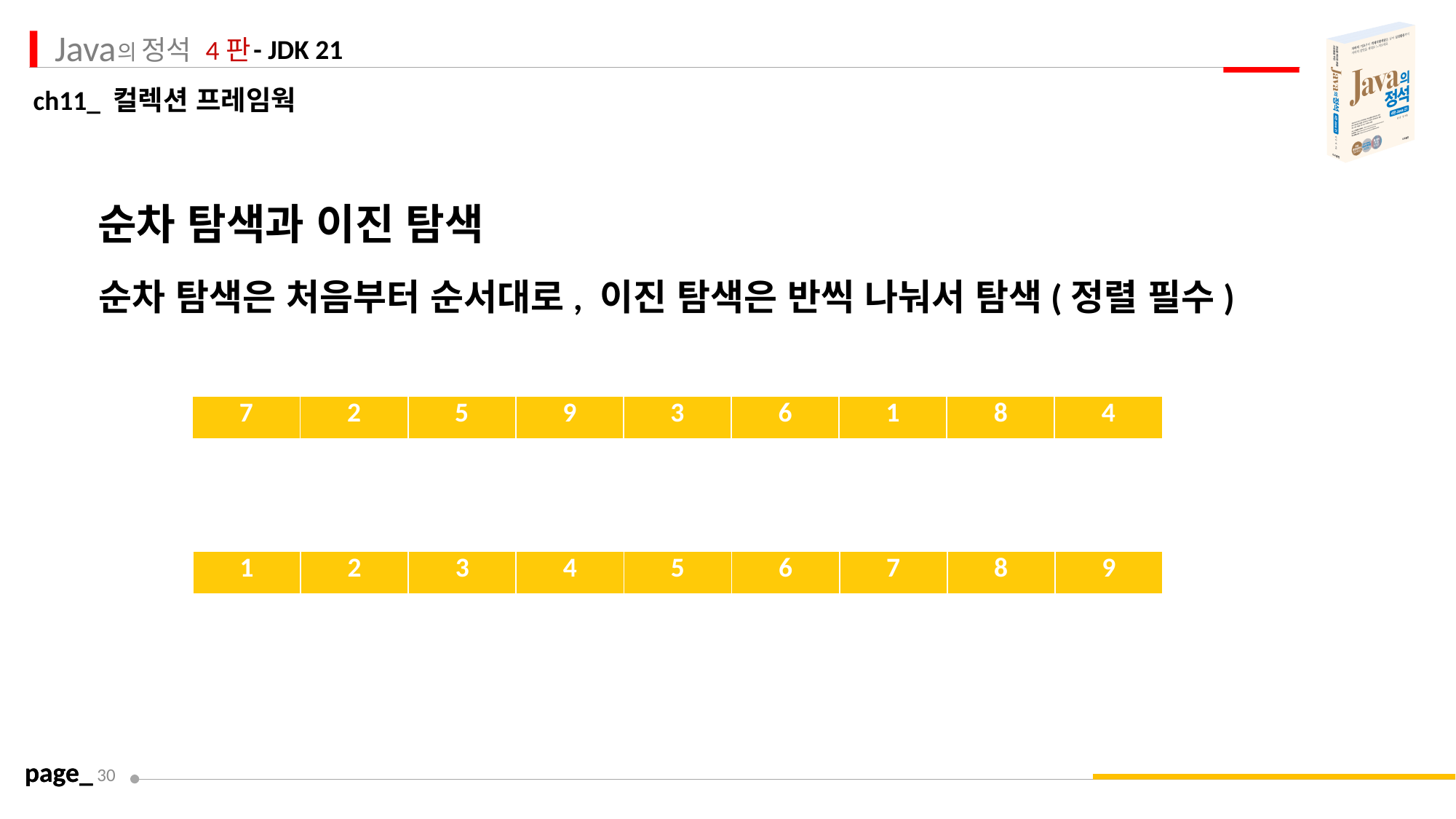

순차 탐색과 이진 탐색
순차 탐색은 처음부터 순서대로, 이진 탐색은 반씩 나눠서 탐색(정렬 필수)
| 7 | 2 | 5 | 9 | 3 | 6 | 1 | 8 | 4 |
| --- | --- | --- | --- | --- | --- | --- | --- | --- |
| 1 | 2 | 3 | 4 | 5 | 6 | 7 | 8 | 9 |
| --- | --- | --- | --- | --- | --- | --- | --- | --- |
page_
30